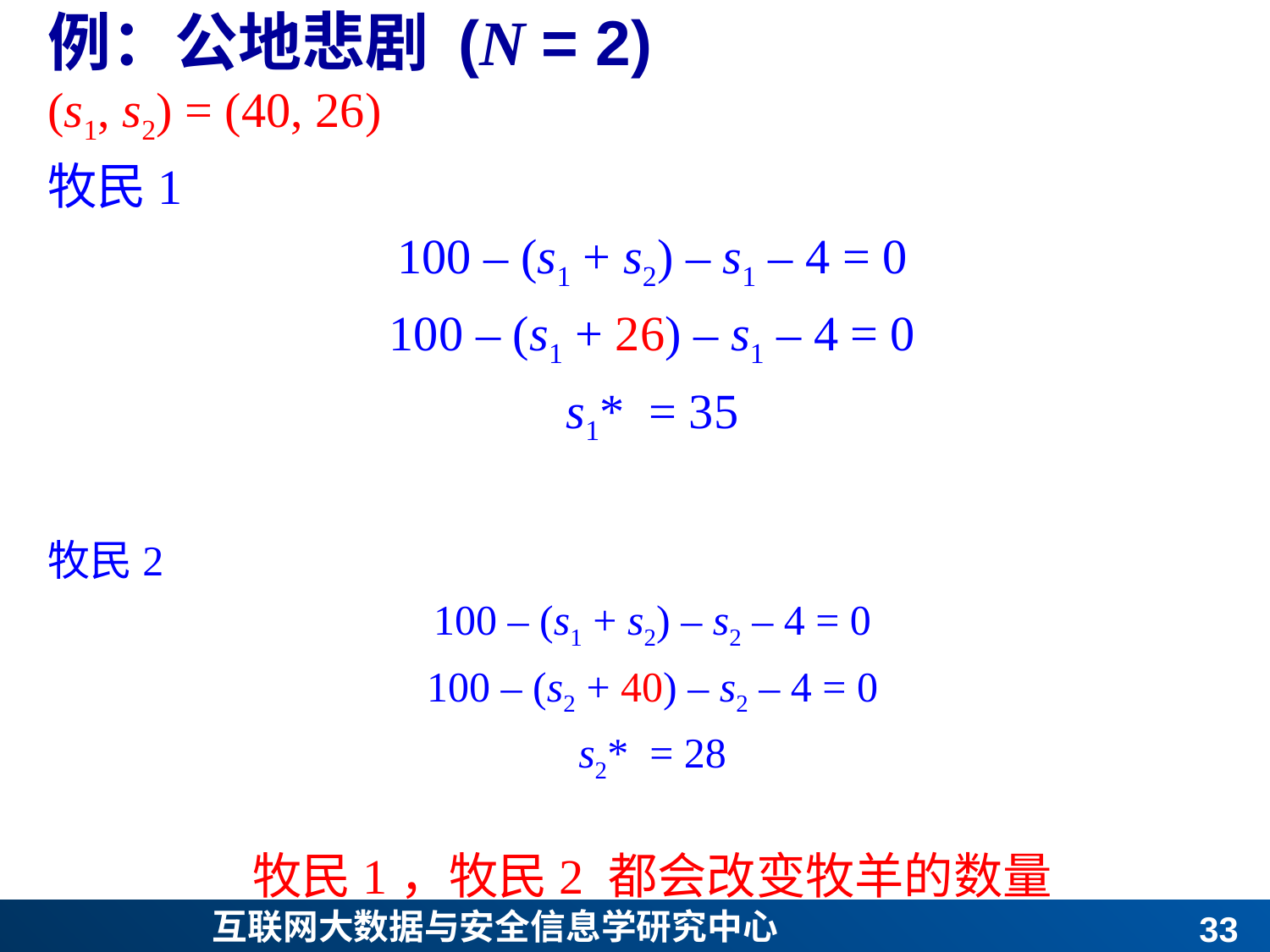

# 例：公地悲剧 (N = 2)
(s1, s2) = (40, 26)
牧民1
100 – (s1 + s2) – s1 – 4 = 0
100 – (s1 + 26) – s1 – 4 = 0
s1*  = 35

牧民2
100 – (s1 + s2) – s2 – 4 = 0
100 – (s2 + 40) – s2 – 4 = 0
s2*  = 28

牧民1，牧民2 都会改变牧羊的数量

33